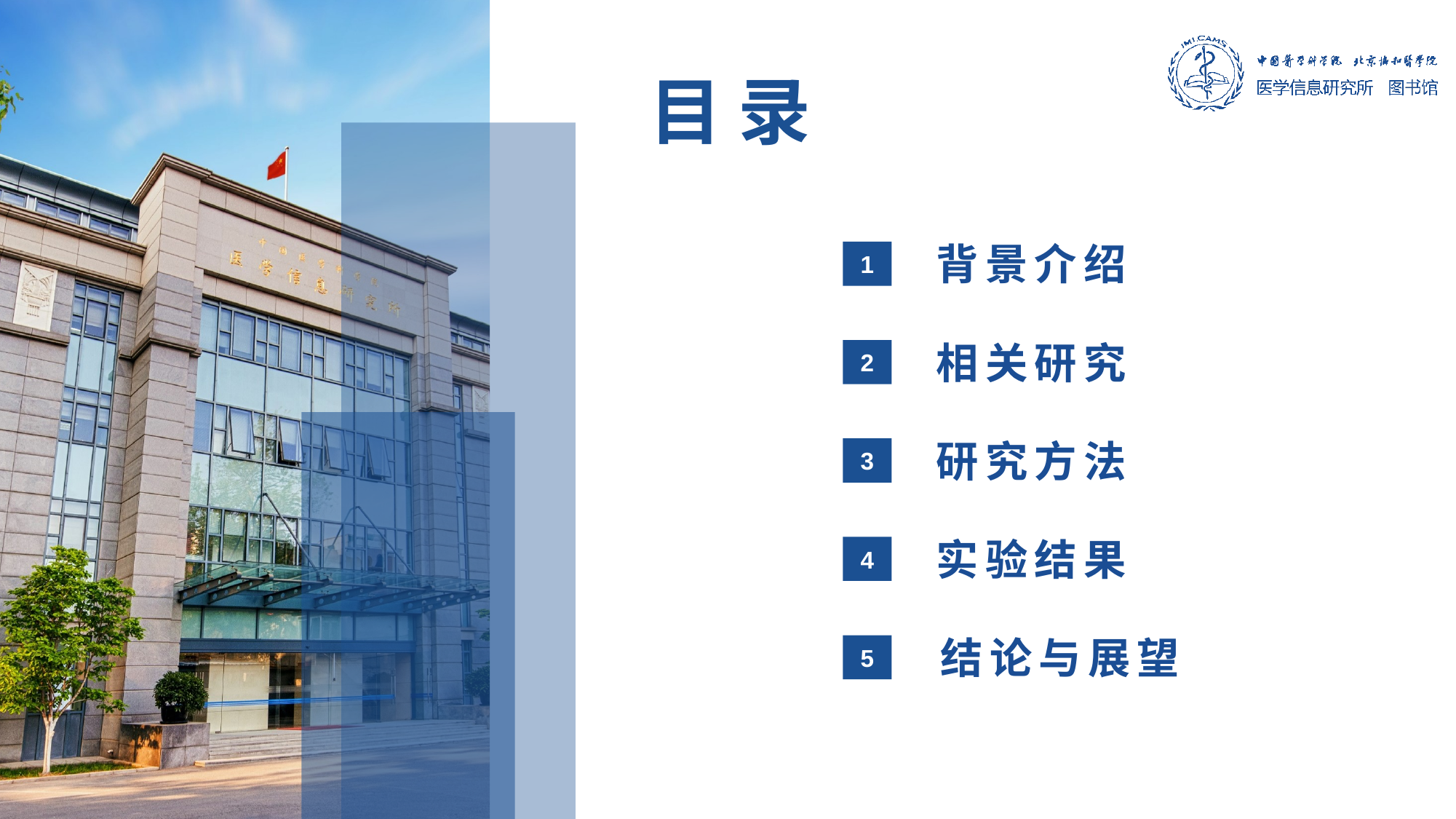

目 录
背景介绍
1
相关研究
2
研究方法
3
实验结果
4
结论与展望
5